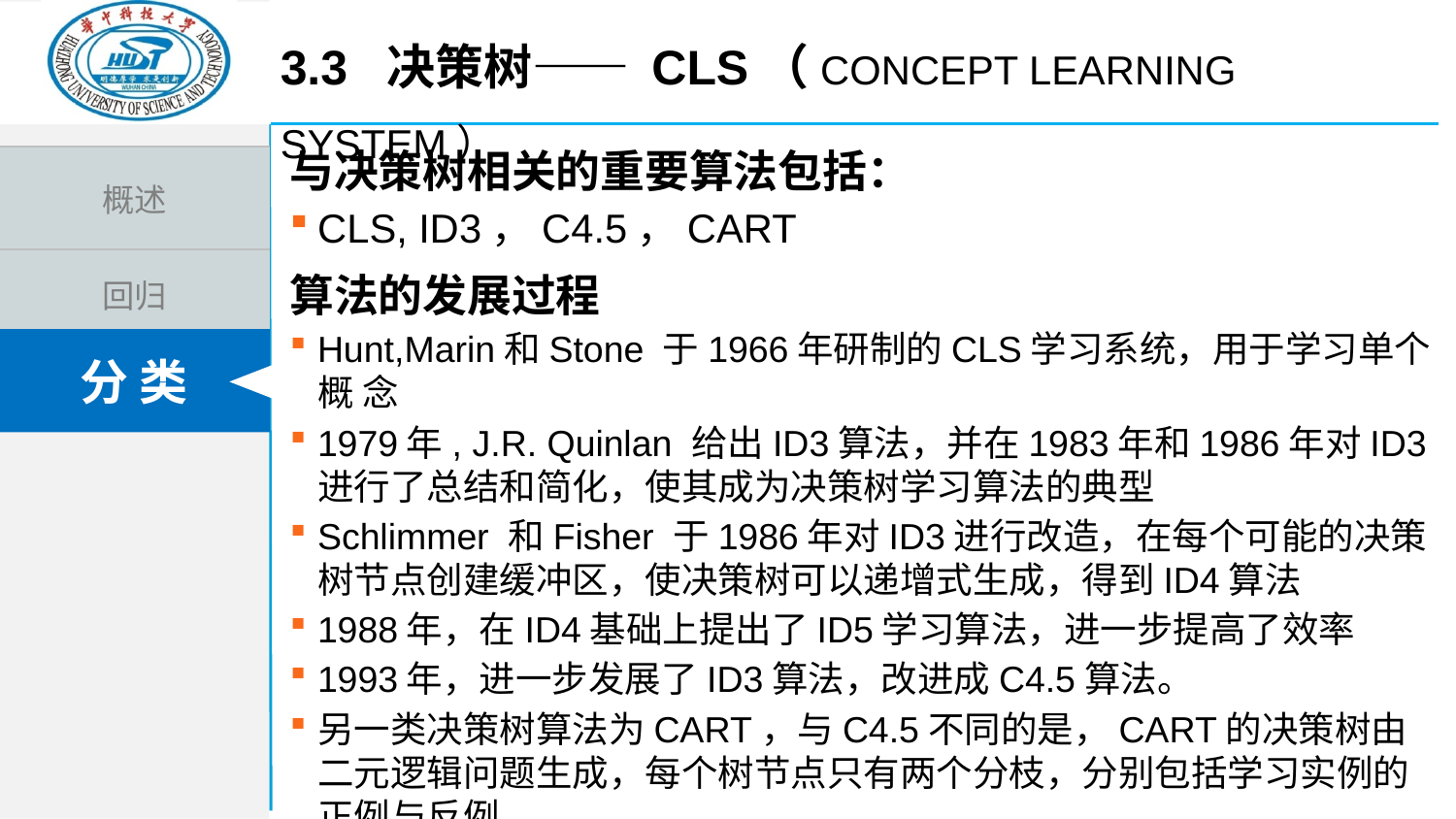

3.3  决策树—— cls（Concept Learning System）
与决策树相关的重要算法包括：
CLS, ID3，C4.5，CART
算法的发展过程
Hunt,Marin和Stone 于1966年研制的CLS学习系统，用于学习单个概 念
1979年, J.R. Quinlan 给出ID3算法，并在1983年和1986年对ID3 进行了总结和简化，使其成为决策树学习算法的典型
Schlimmer 和Fisher 于1986年对ID3进行改造，在每个可能的决策树节点创建缓冲区，使决策树可以递增式生成，得到ID4算法
1988年，在ID4基础上提出了ID5学习算法，进一步提高了效率
1993年，进一步发展了ID3算法，改进成C4.5算法。
另一类决策树算法为CART，与C4.5不同的是，CART的决策树由二元逻辑问题生成，每个树节点只有两个分枝，分别包括学习实例的正例与反例